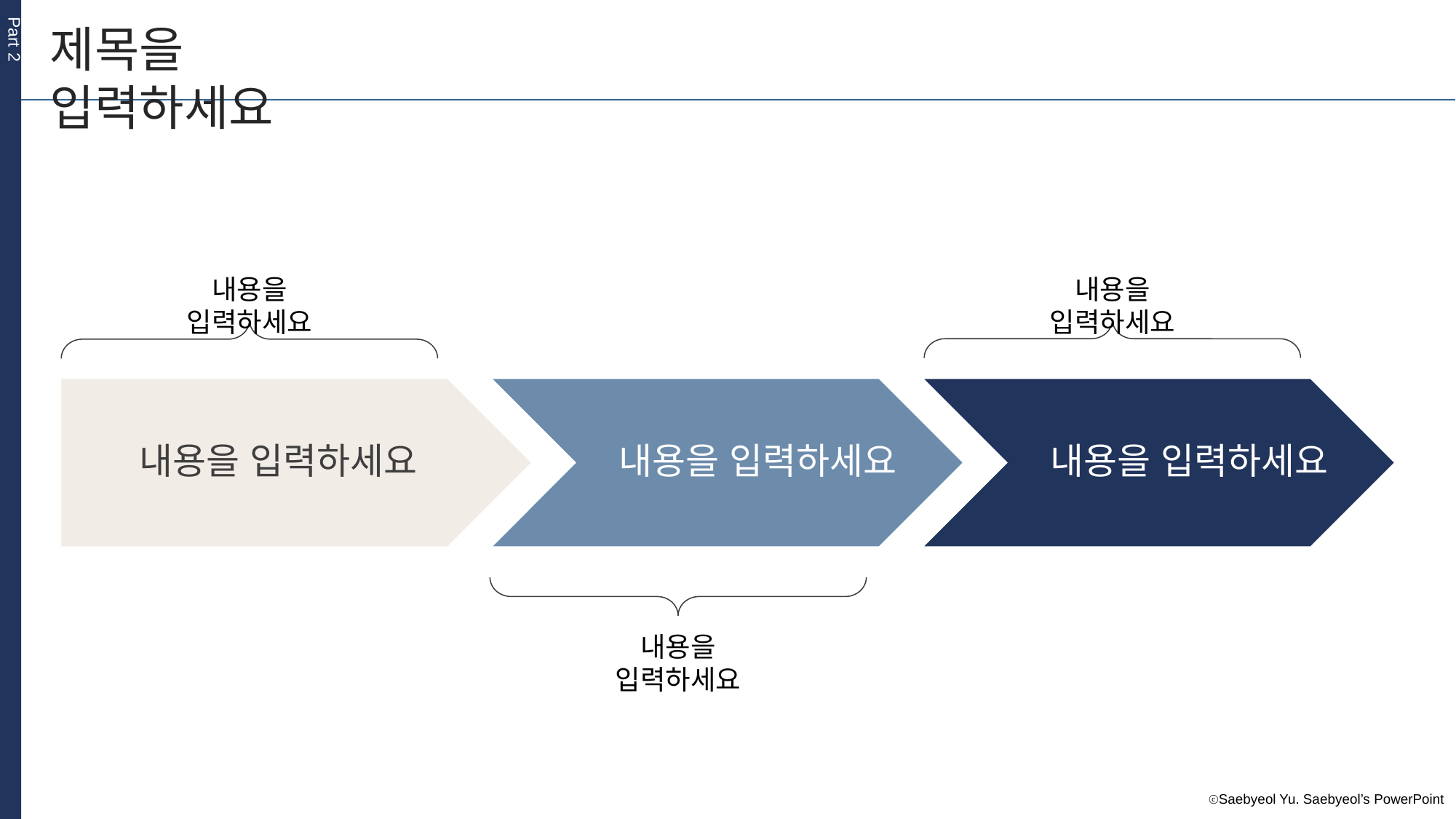

제목을 입력하세요
Part 2

내용을 입력하세요
내용을 입력하세요

내용을 입력하세요
내용을 입력하세요
내용을 입력하세요
내용을 입력하세요